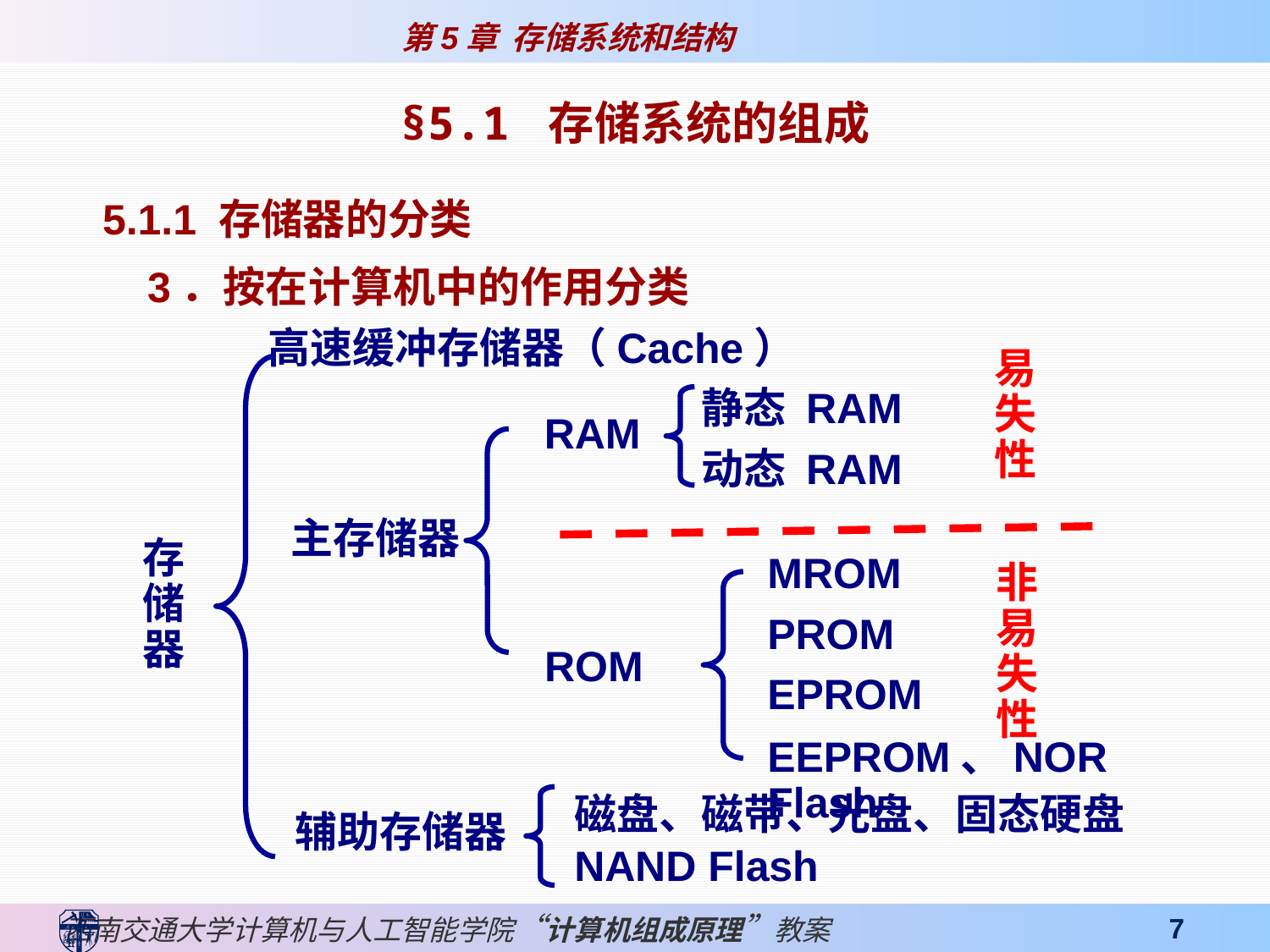

§5.1 存储系统的组成
5.1.1 存储器的分类
3．按在计算机中的作用分类
高速缓冲存储器（Cache）
易失性

静态 RAM
动态 RAM

RAM
ROM

主存储器
辅助存储器
存
储
器
MROM
非
易
失
性

PROM
EPROM
EEPROM、NOR Flash

磁盘、磁带、光盘、固态硬盘
NAND Flash